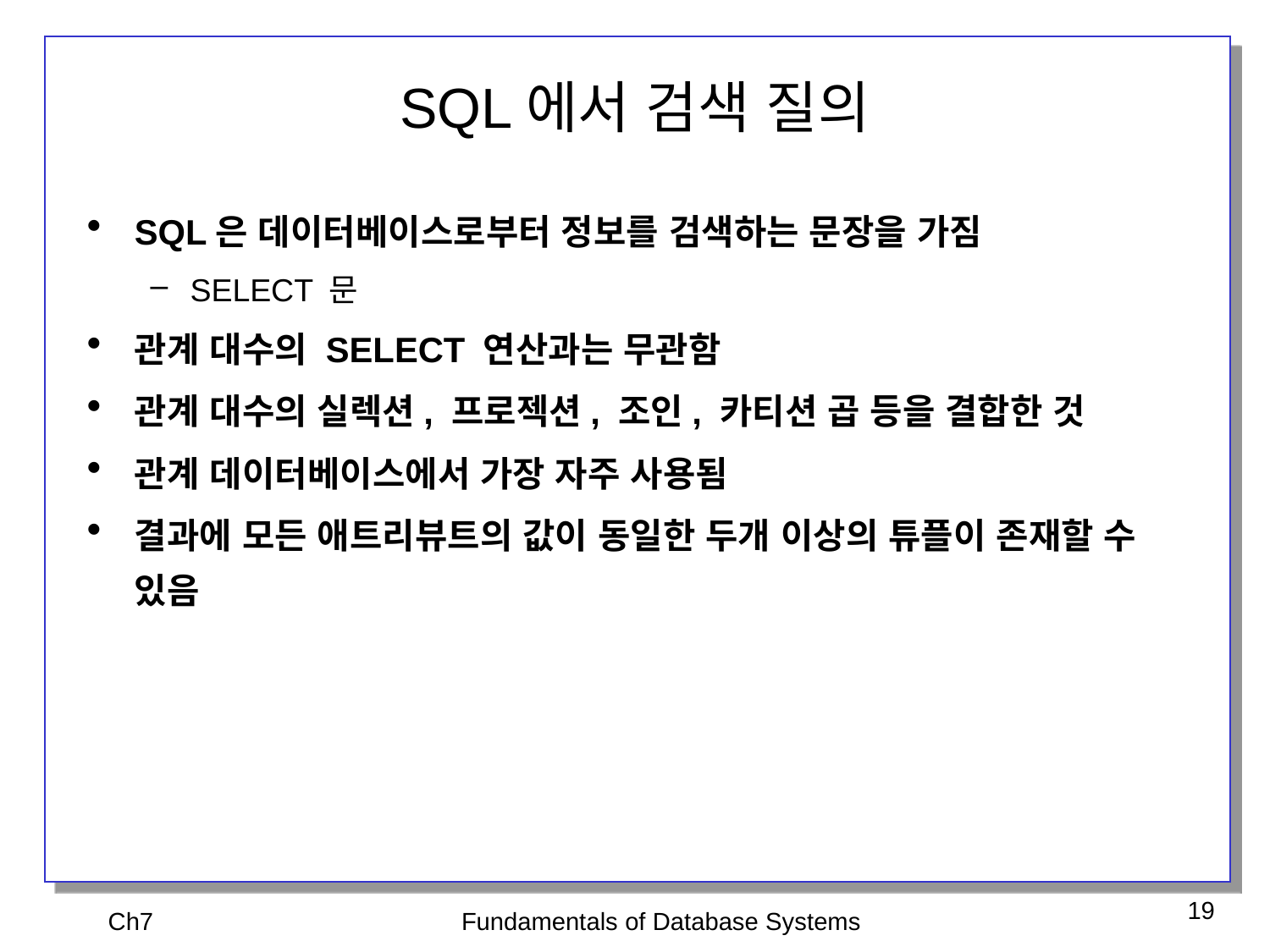

# SQL에서 검색 질의
SQL은 데이터베이스로부터 정보를 검색하는 문장을 가짐
SELECT 문
관계 대수의 SELECT 연산과는 무관함
관계 대수의 실렉션, 프로젝션, 조인, 카티션 곱 등을 결합한 것
관계 데이터베이스에서 가장 자주 사용됨
결과에 모든 애트리뷰트의 값이 동일한 두개 이상의 튜플이 존재할 수 있음

Ch7
Fundamentals of Database Systems
19